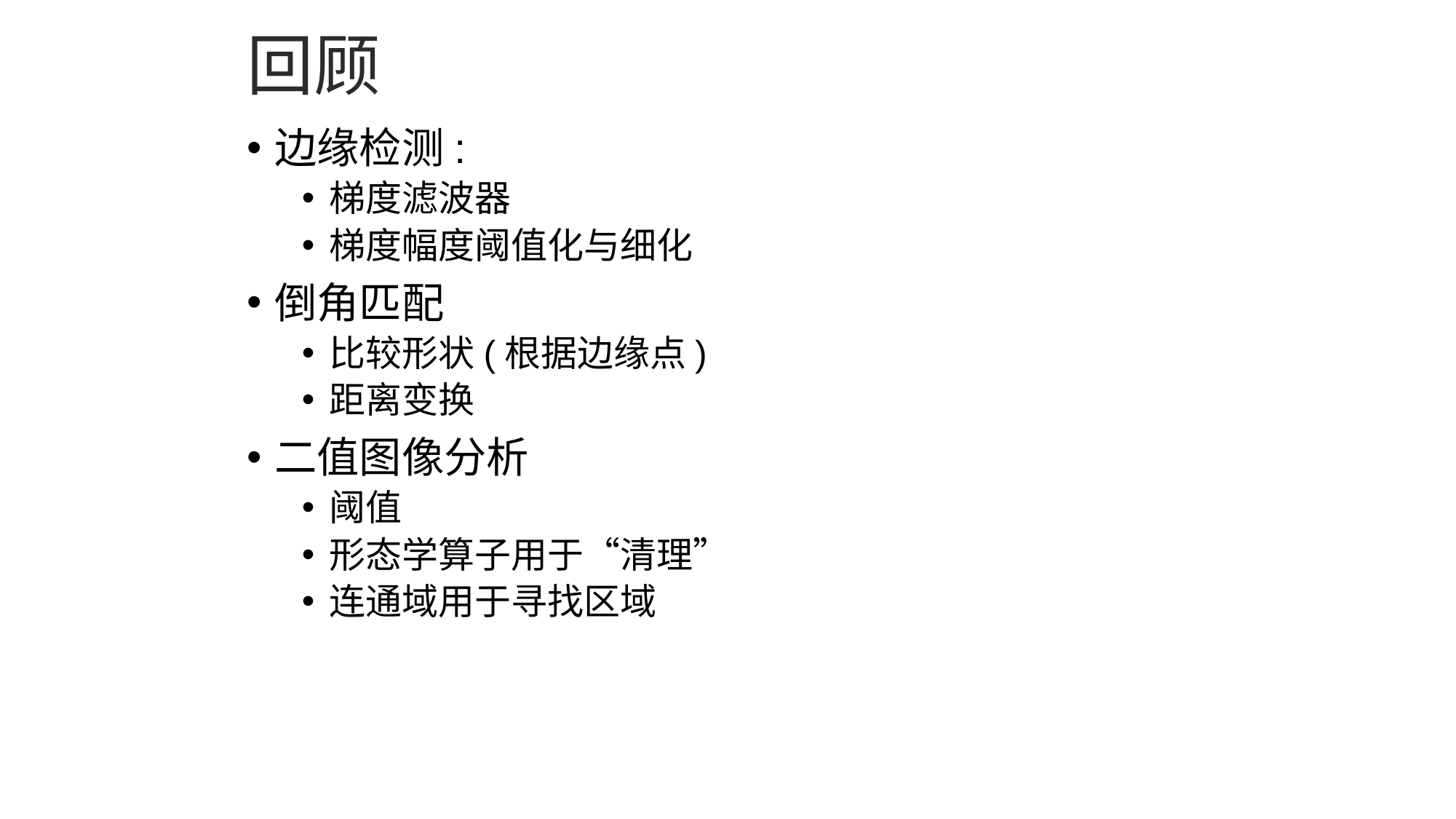

# 回顾
边缘检测:
梯度滤波器
梯度幅度阈值化与细化
倒角匹配
比较形状(根据边缘点)
距离变换
二值图像分析
阈值
形态学算子用于“清理”
连通域用于寻找区域